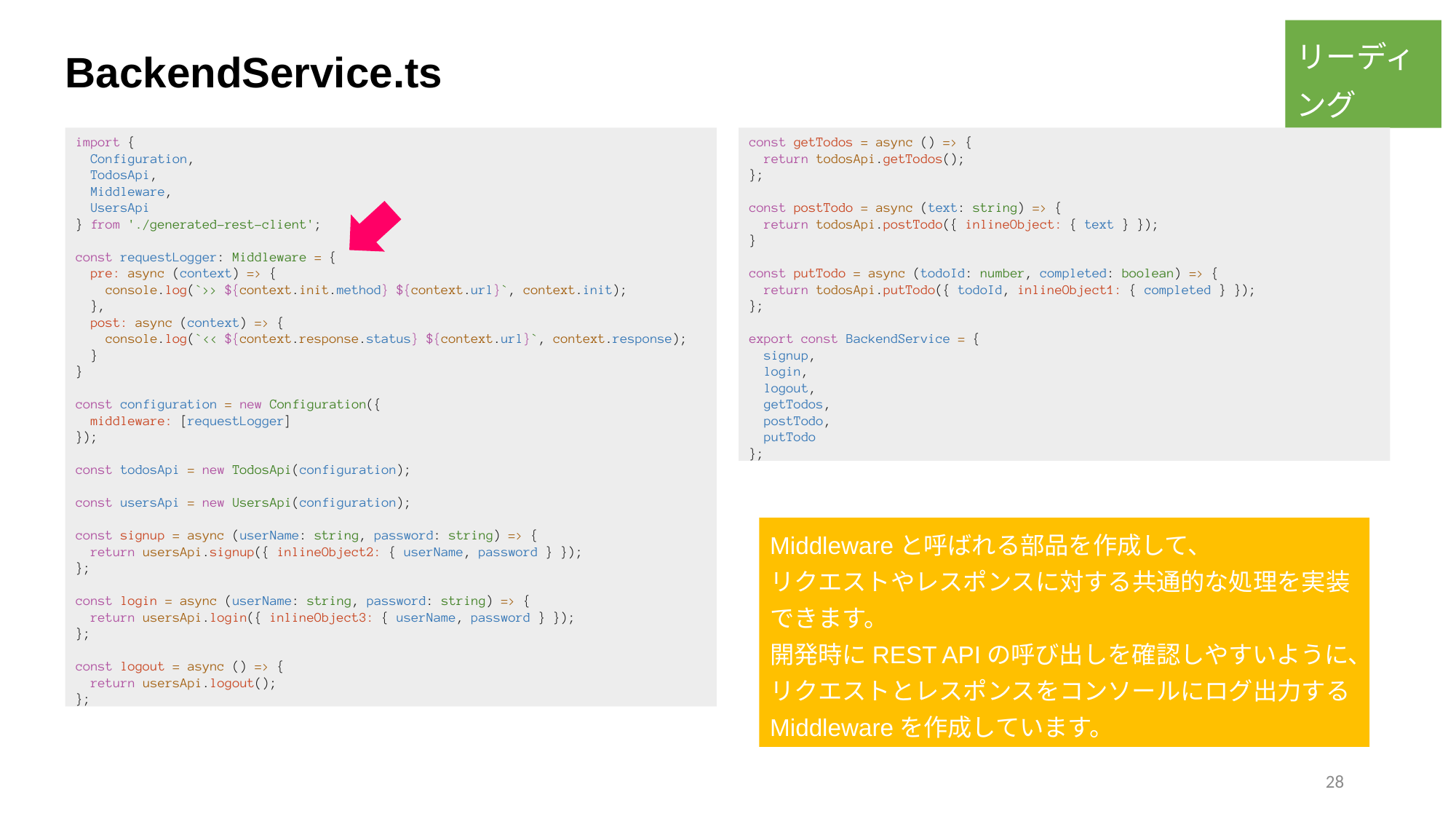

リーディング
BackendService.ts
const getTodos = async () => {
  return todosApi.getTodos();
};
const postTodo = async (text: string) => {
  return todosApi.postTodo({ inlineObject: { text } });
}
const putTodo = async (todoId: number, completed: boolean) => {
  return todosApi.putTodo({ todoId, inlineObject1: { completed } });
};
export const BackendService = {
  signup,
  login,
  logout,
  getTodos,
  postTodo,
  putTodo
};
import {
  Configuration,
  TodosApi,
  Middleware,
  UsersApi
} from './generated-rest-client';
const requestLogger: Middleware = {
  pre: async (context) => {
    console.log(`>> ${context.init.method} ${context.url}`, context.init);
  },
  post: async (context) => {
    console.log(`<< ${context.response.status} ${context.url}`, context.response);
  }
}
const configuration = new Configuration({
  middleware: [requestLogger]
});
const todosApi = new TodosApi(configuration);
const usersApi = new UsersApi(configuration);
const signup = async (userName: string, password: string) => {
  return usersApi.signup({ inlineObject2: { userName, password } });
};
const login = async (userName: string, password: string) => {
  return usersApi.login({ inlineObject3: { userName, password } });
};
const logout = async () => {
  return usersApi.logout();
};

Middlewareと呼ばれる部品を作成して、
リクエストやレスポンスに対する共通的な処理を実装できます。
開発時にREST APIの呼び出しを確認しやすいように、
リクエストとレスポンスをコンソールにログ出力する
Middlewareを作成しています。
28